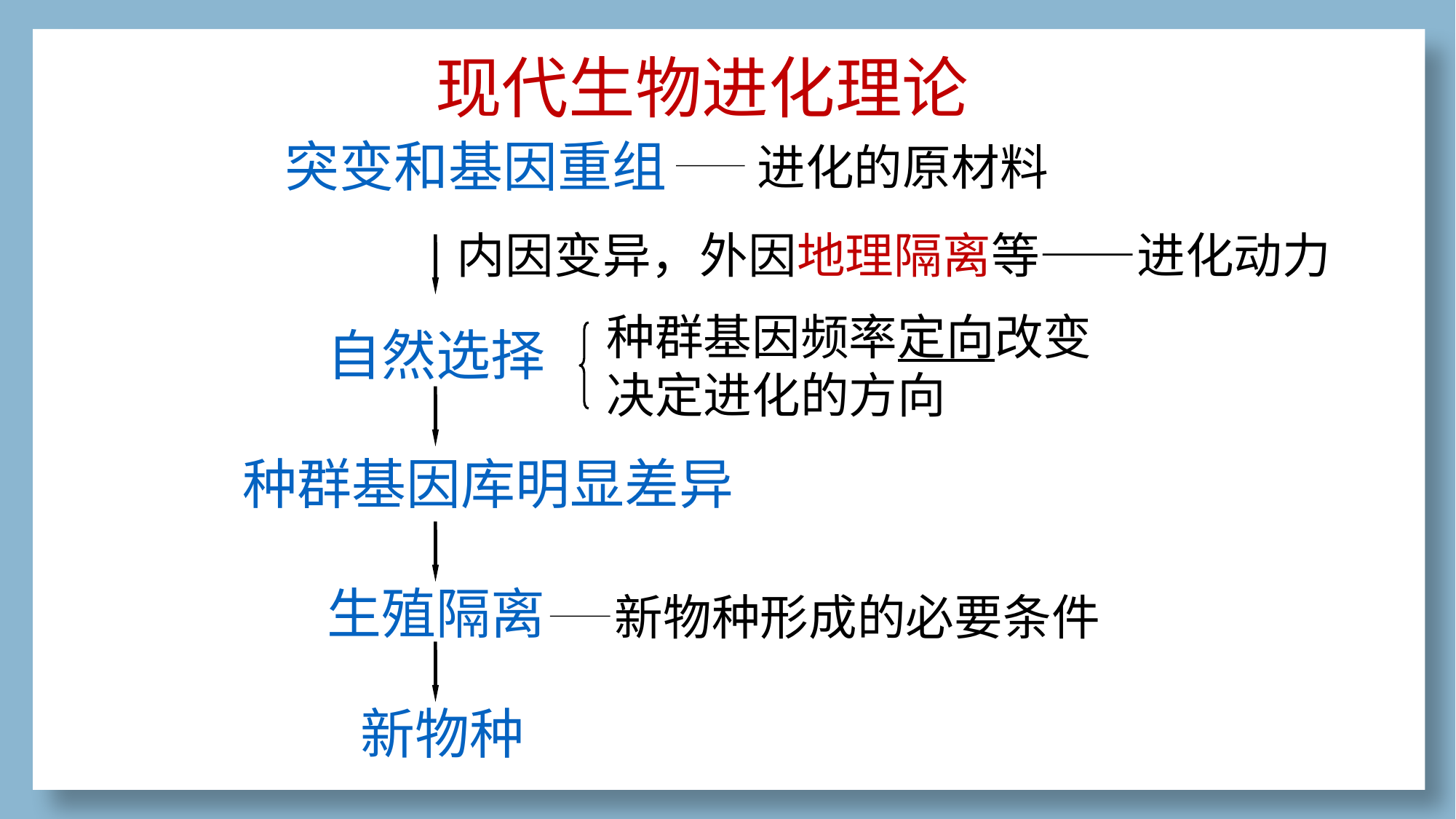

现代生物进化理论
突变和基因重组
进化的原材料

内因变异，外因地理隔离等——进化动力

种群基因频率定向改变
决定进化的方向

自然选择

种群基因库明显差异

生殖隔离
新物种形成的必要条件

新物种